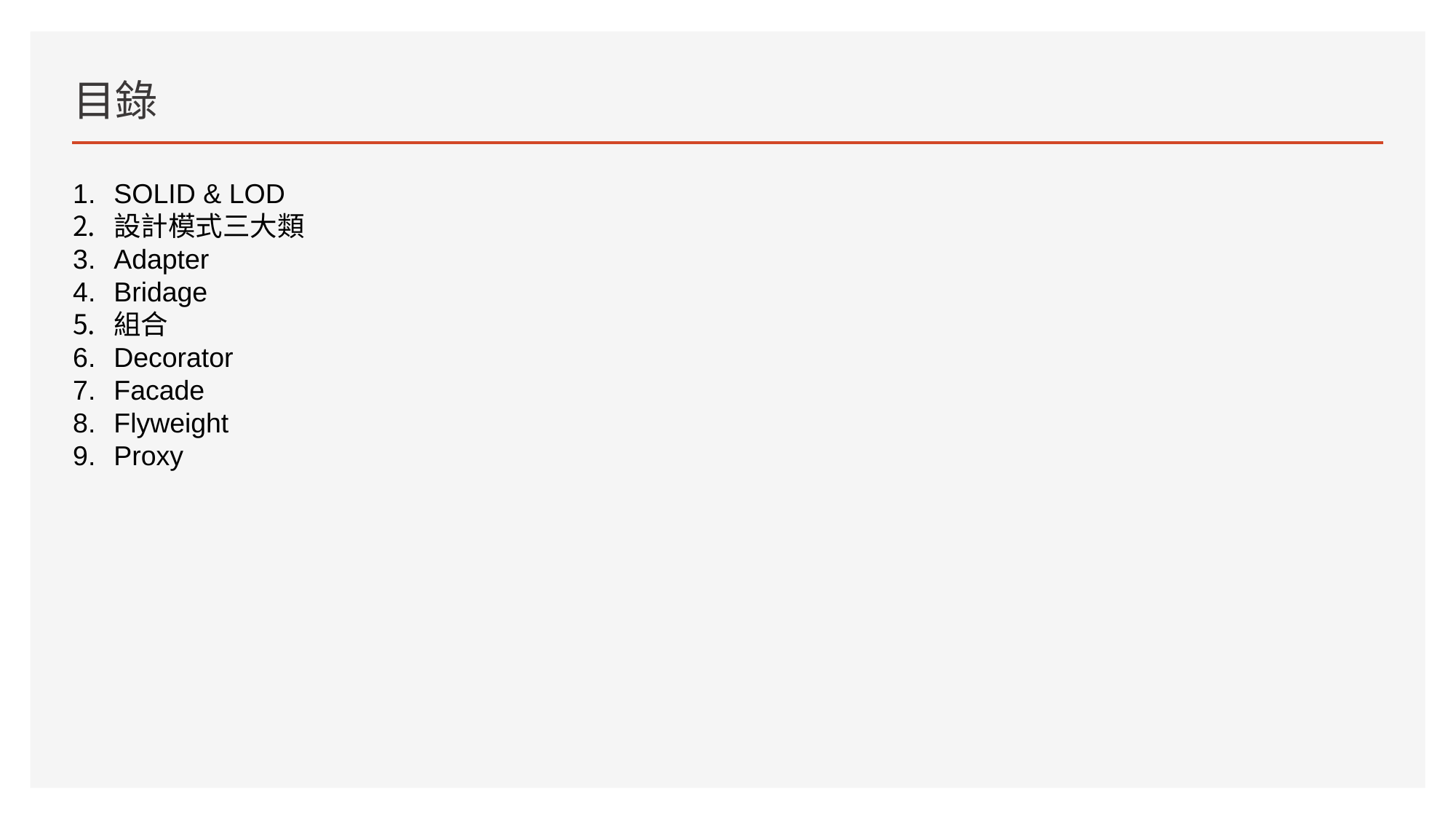

# 目錄
SOLID & LOD
設計模式三大類
Adapter
Bridage
組合
Decorator
Facade
Flyweight
Proxy